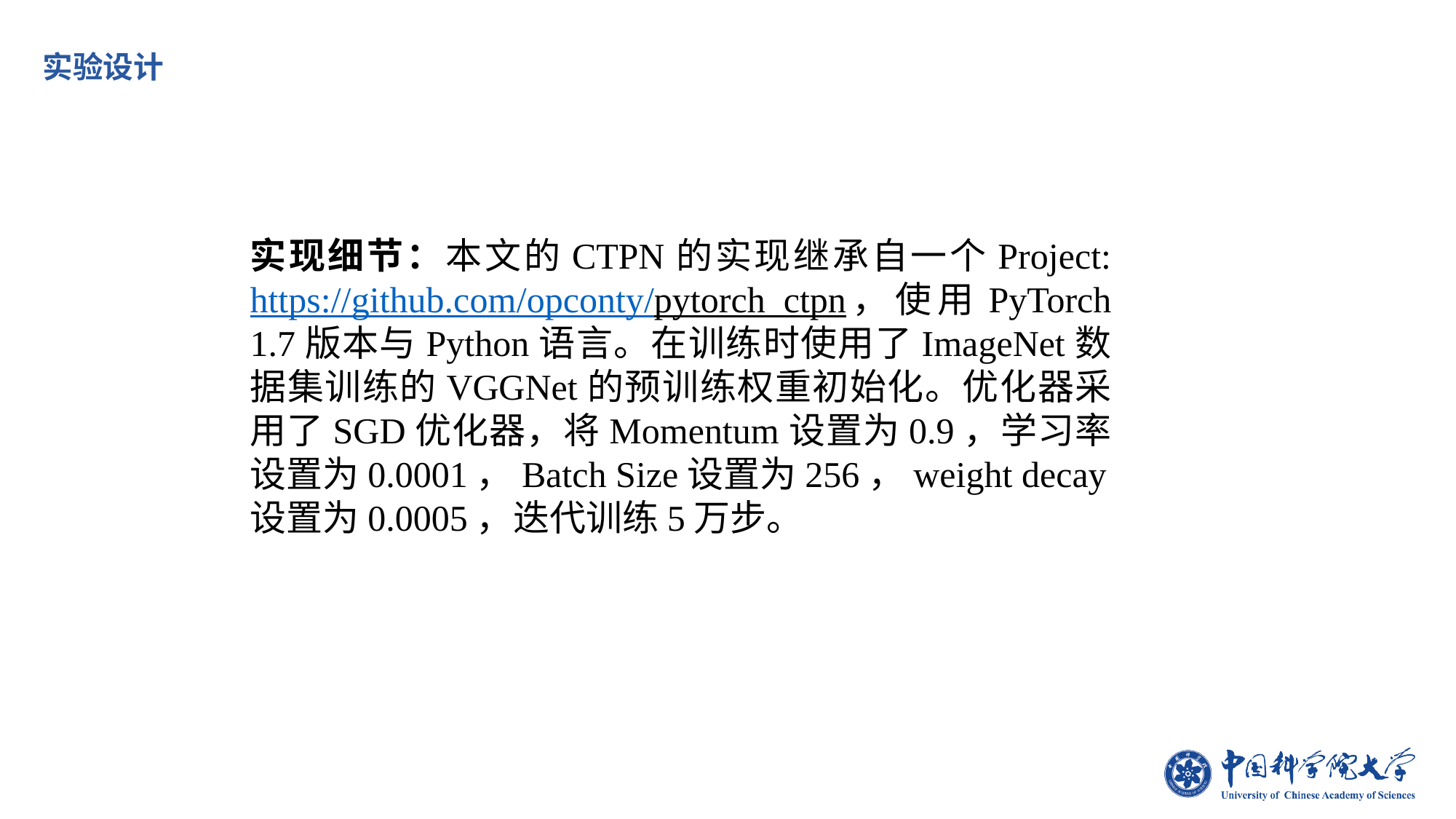

实验设计
实现细节：本文的CTPN的实现继承自一个Project: https://github.com/opconty/pytorch_ctpn，使用PyTorch 1.7版本与Python语言。在训练时使用了ImageNet数据集训练的VGGNet的预训练权重初始化。优化器采用了SGD优化器，将Momentum设置为0.9，学习率设置为0.0001，Batch Size设置为256，weight decay设置为0.0005，迭代训练5万步。